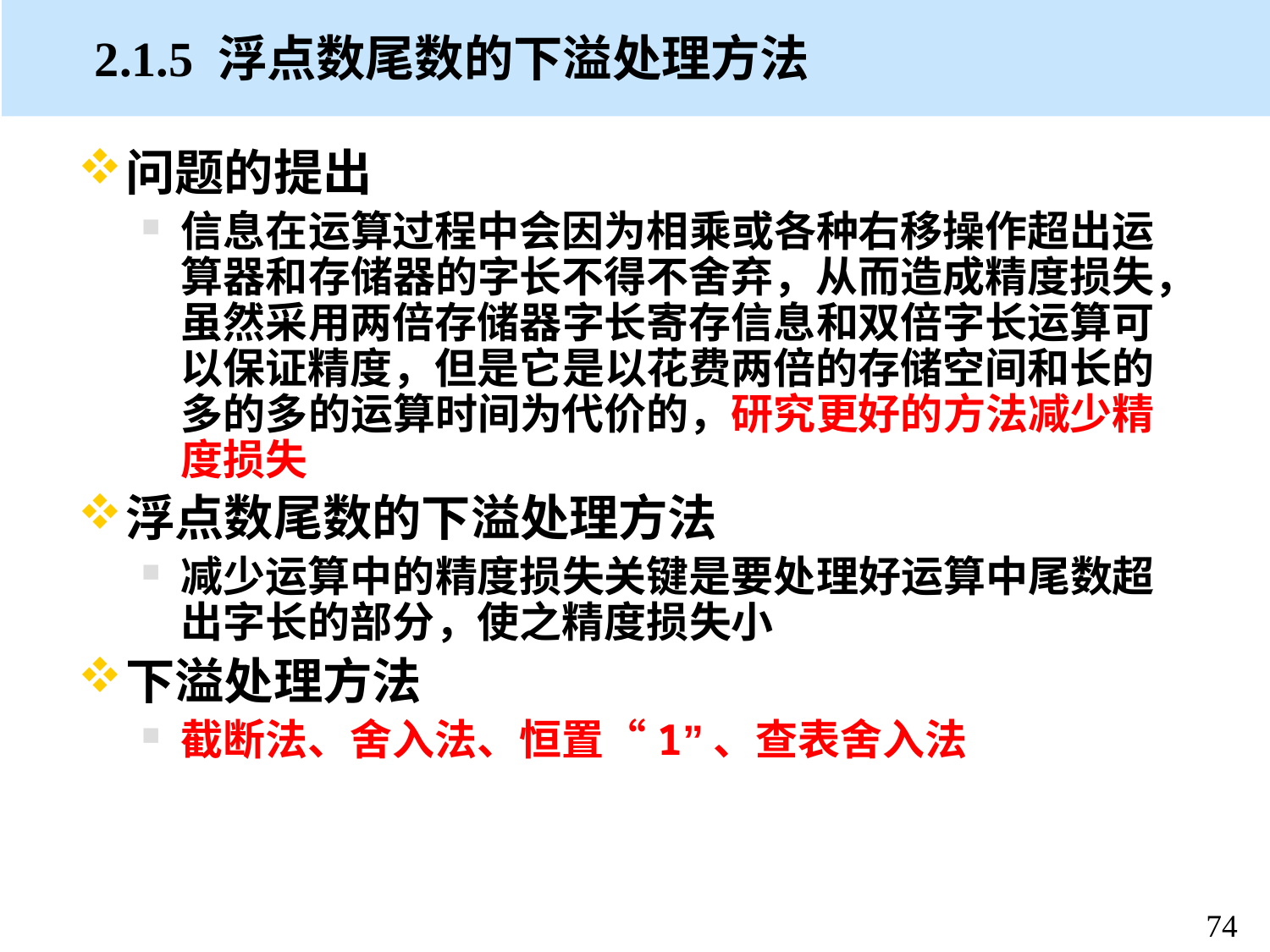

# 2.1.5 浮点数尾数的下溢处理方法
问题的提出
信息在运算过程中会因为相乘或各种右移操作超出运算器和存储器的字长不得不舍弃，从而造成精度损失，虽然采用两倍存储器字长寄存信息和双倍字长运算可以保证精度，但是它是以花费两倍的存储空间和长的多的多的运算时间为代价的，研究更好的方法减少精度损失
浮点数尾数的下溢处理方法
减少运算中的精度损失关键是要处理好运算中尾数超出字长的部分，使之精度损失小
下溢处理方法
截断法、舍入法、恒置“1”、查表舍入法